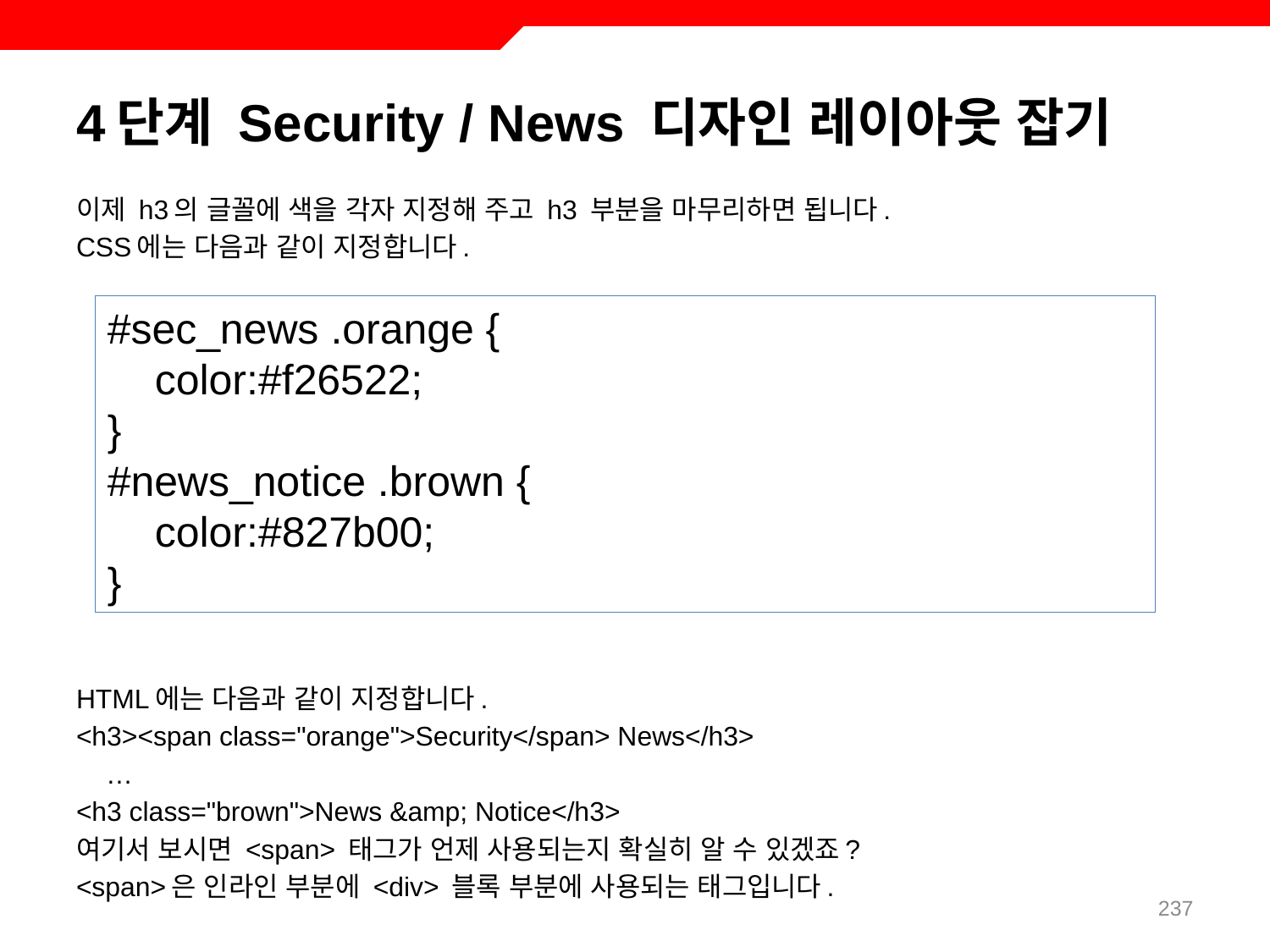

# 4단계 Security / News 디자인 레이아웃 잡기
이제 h3의 글꼴에 색을 각자 지정해 주고 h3 부분을 마무리하면 됩니다.
CSS에는 다음과 같이 지정합니다.

HTML에는 다음과 같이 지정합니다.
<h3><span class="orange">Security</span> News</h3>
    …
<h3 class="brown">News &amp; Notice</h3>
여기서 보시면 <span> 태그가 언제 사용되는지 확실히 알 수 있겠죠?
<span>은 인라인 부분에 <div> 블록 부분에 사용되는 태그입니다.
#sec_news .orange {
    color:#f26522;
}
#news_notice .brown {
    color:#827b00;
}
237